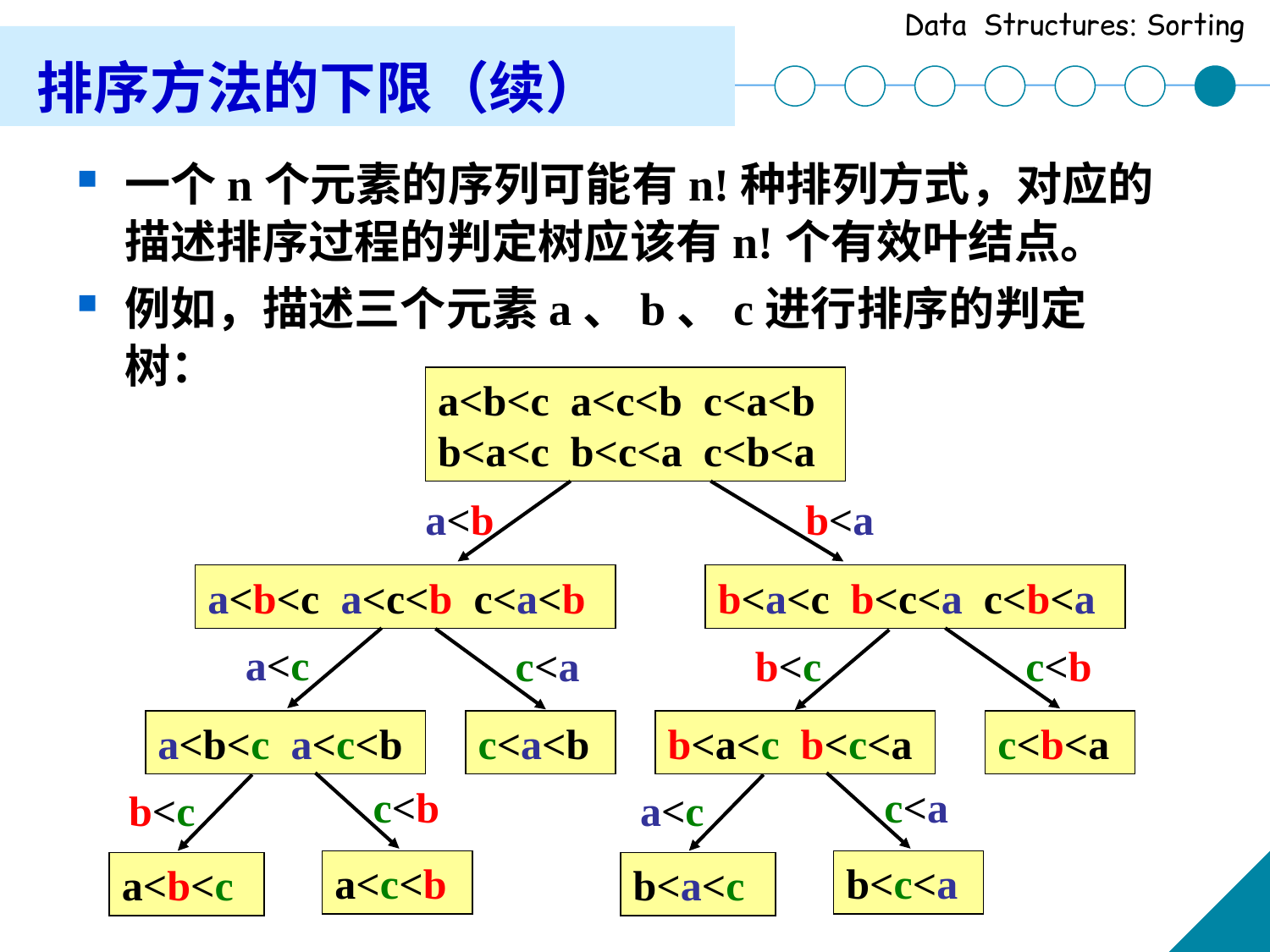

排序方法的下限（续）

一个n个元素的序列可能有n!种排列方式，对应的描述排序过程的判定树应该有n!个有效叶结点。
例如，描述三个元素a、b、c进行排序的判定树：
a<b<c  a<c<b  c<a<b
b<a<c  b<c<a  c<b<a

a<b
b<a
a<b<c  a<c<b  c<a<b
b<a<c  b<c<a  c<b<a

a<c
c<a
b<c
c<b
a<b<c  a<c<b
c<a<b
b<a<c  b<c<a
c<b<a

c<b
c<a
b<c
a<c
a<c<b
b<c<a
a<b<c
b<a<c